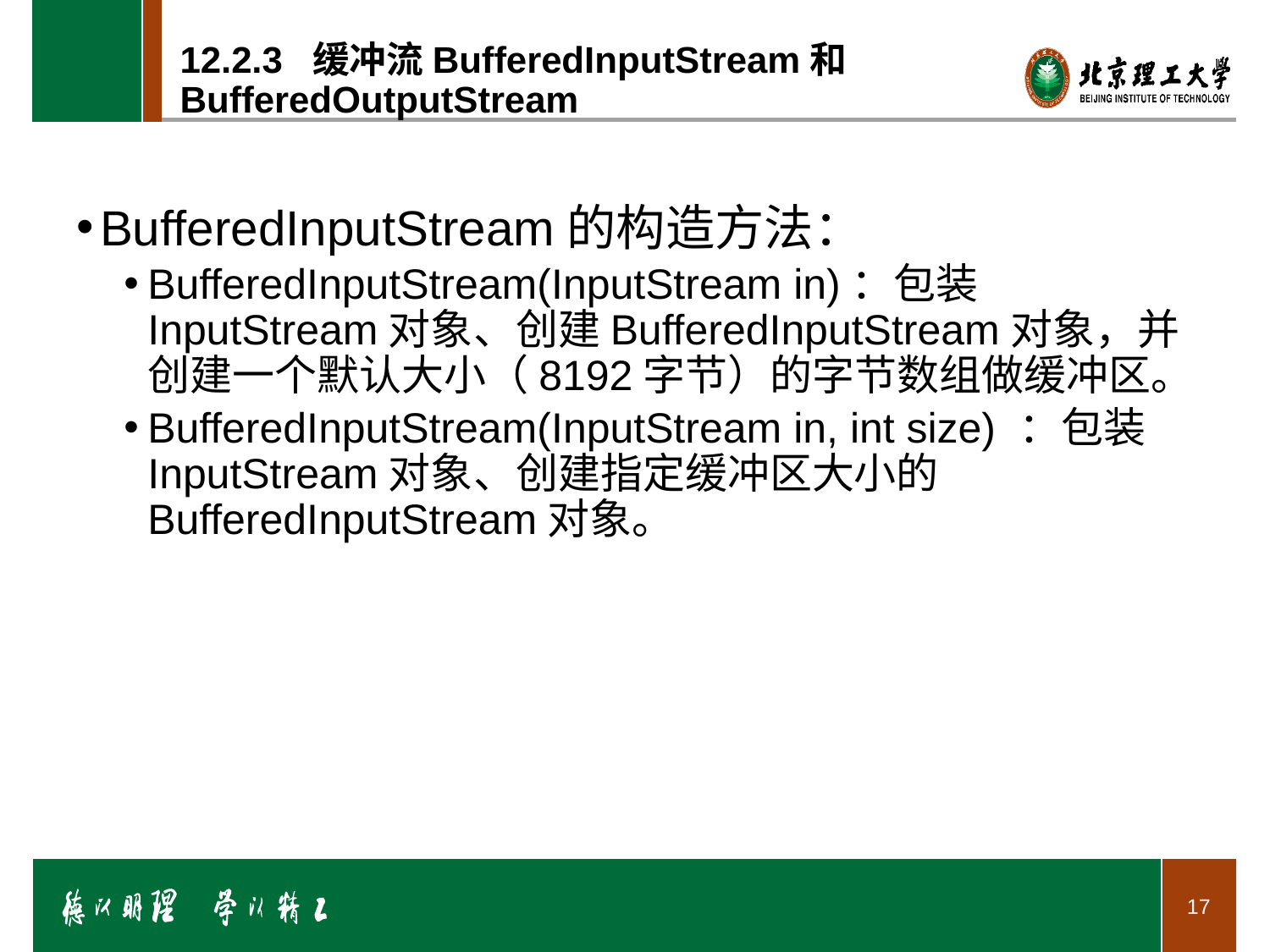

# 12.2.3  缓冲流BufferedInputStream和BufferedOutputStream
BufferedInputStream的构造方法：
BufferedInputStream(InputStream in)：包装InputStream对象、创建BufferedInputStream对象，并创建一个默认大小（8192字节）的字节数组做缓冲区。
BufferedInputStream(InputStream in, int size) ：包装InputStream对象、创建指定缓冲区大小的BufferedInputStream对象。